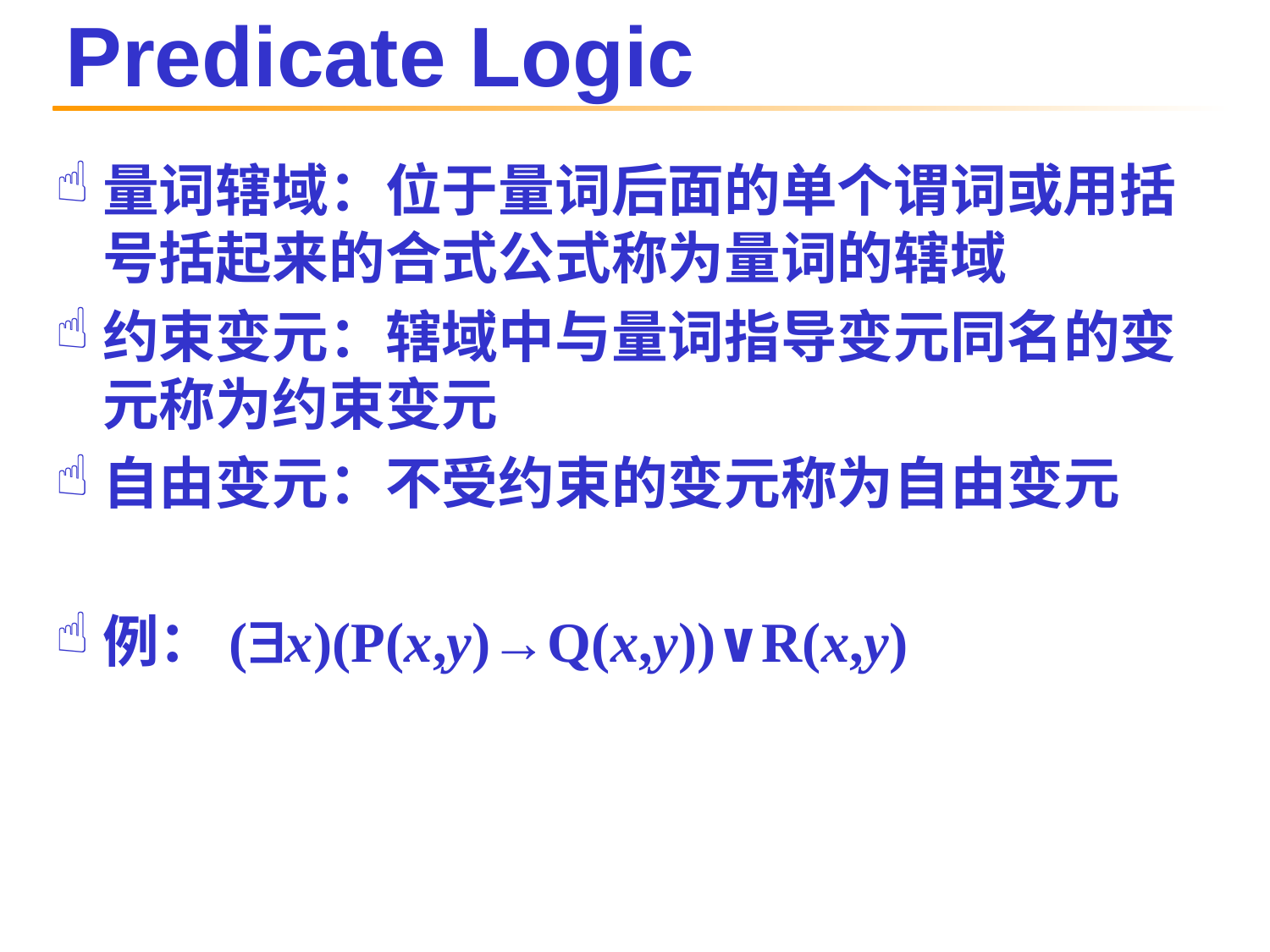

# Predicate Logic
量词辖域：位于量词后面的单个谓词或用括号括起来的合式公式称为量词的辖域
约束变元：辖域中与量词指导变元同名的变元称为约束变元
自由变元：不受约束的变元称为自由变元

例：(∃x)(P(x,y)→Q(x,y))∨R(x,y)